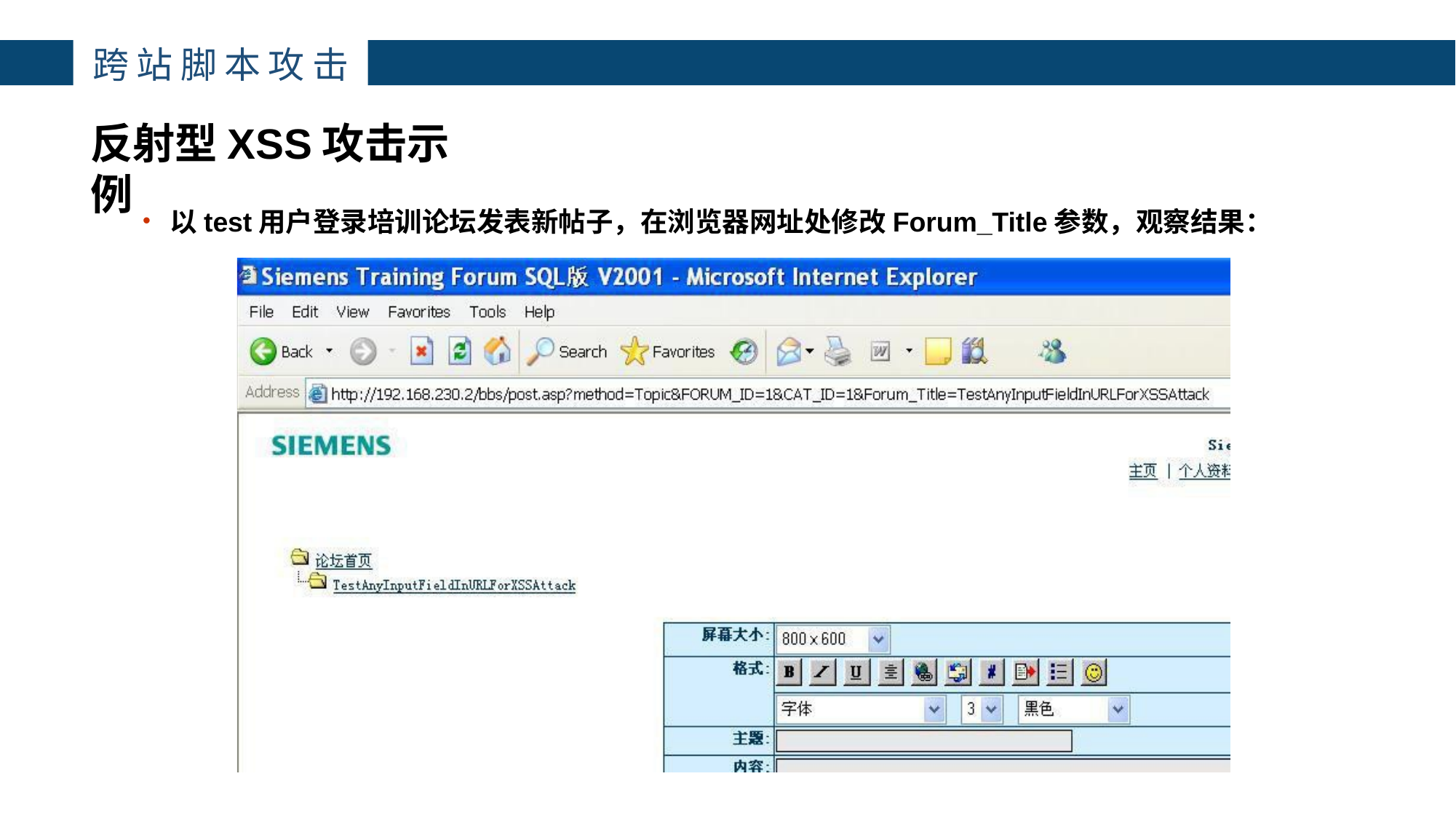

主讲：枕边月亮
主讲：枕边月亮
主讲：枕边月亮

跨站脚本攻击
反射型XSS攻击示例
4
以test用户登录培训论坛发表新帖子，在浏览器网址处修改Forum_Title参数，观察结果：